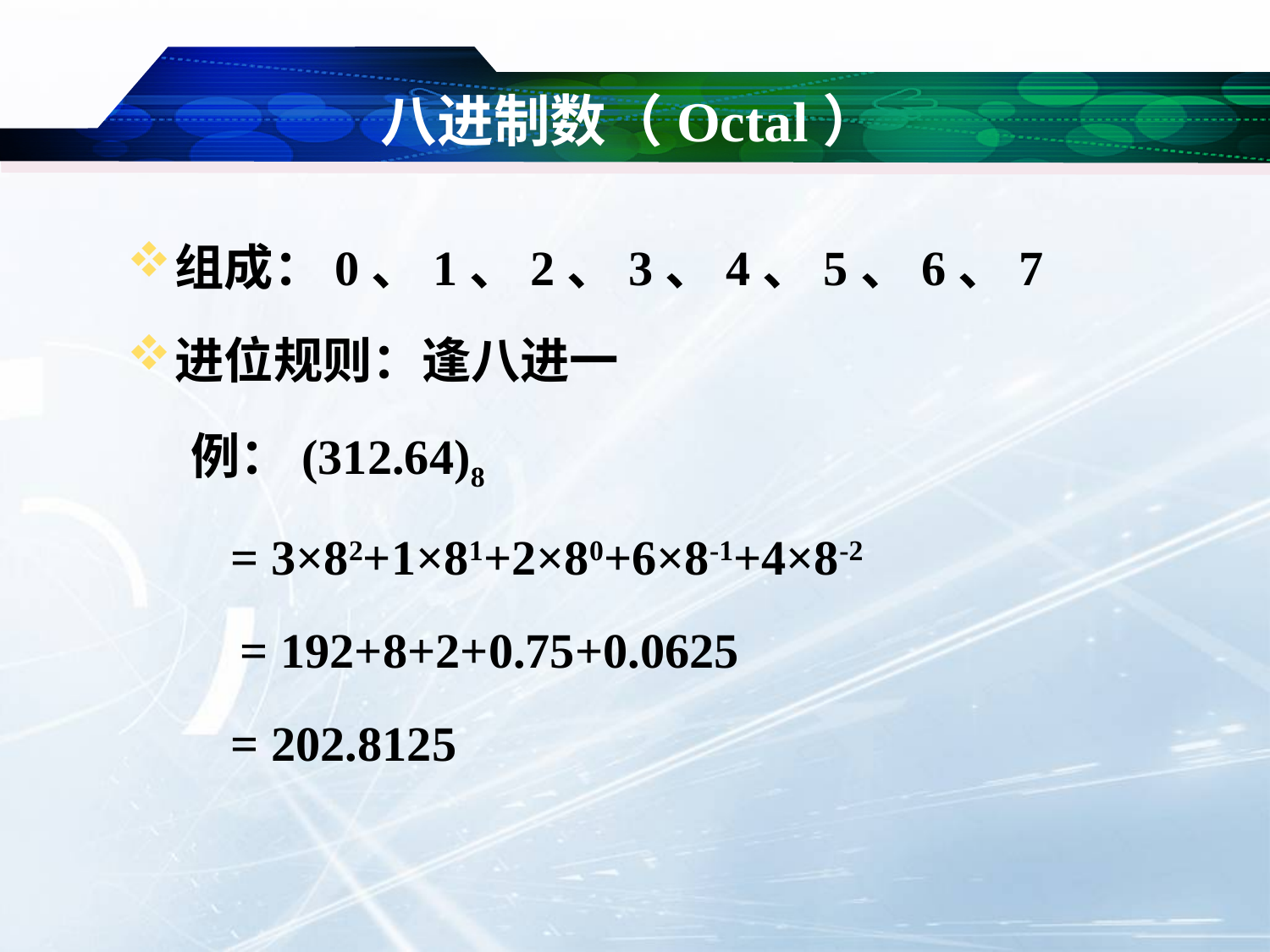

# 八进制数（Octal）
组成：0、1、2、3、4、5、6、7
进位规则：逢八进一
例：(312.64)8
	= 3×82+1×81+2×80+6×8-1+4×8-2
    = 192+8+2+0.75+0.0625
	= 202.8125